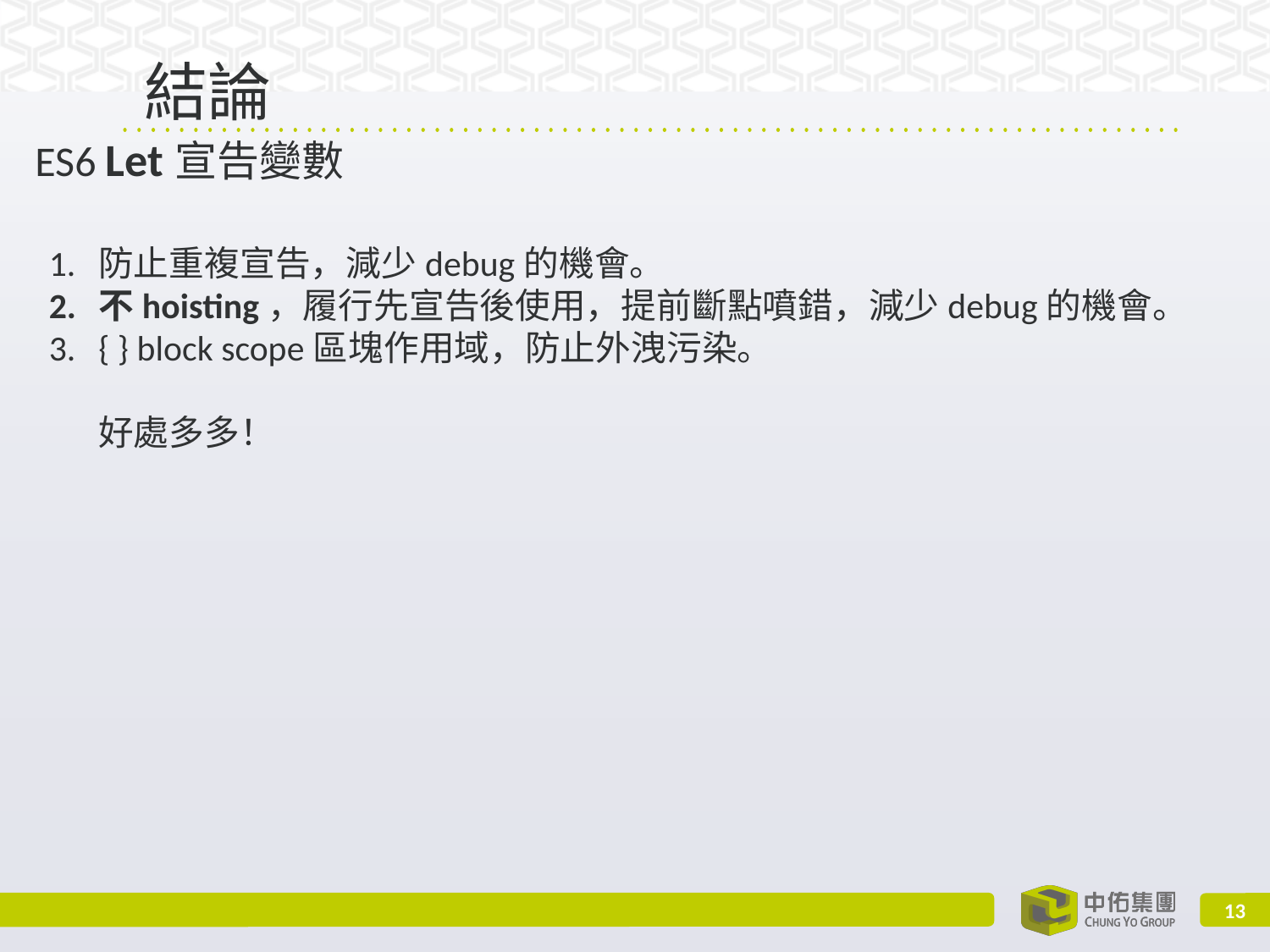

# 結論
ES6 Let宣告變數

防止重複宣告，減少debug的機會。
不hoisting，履行先宣告後使用，提前斷點噴錯，減少debug的機會。
{ } block scope區塊作用域，防止外洩污染。

好處多多！

13